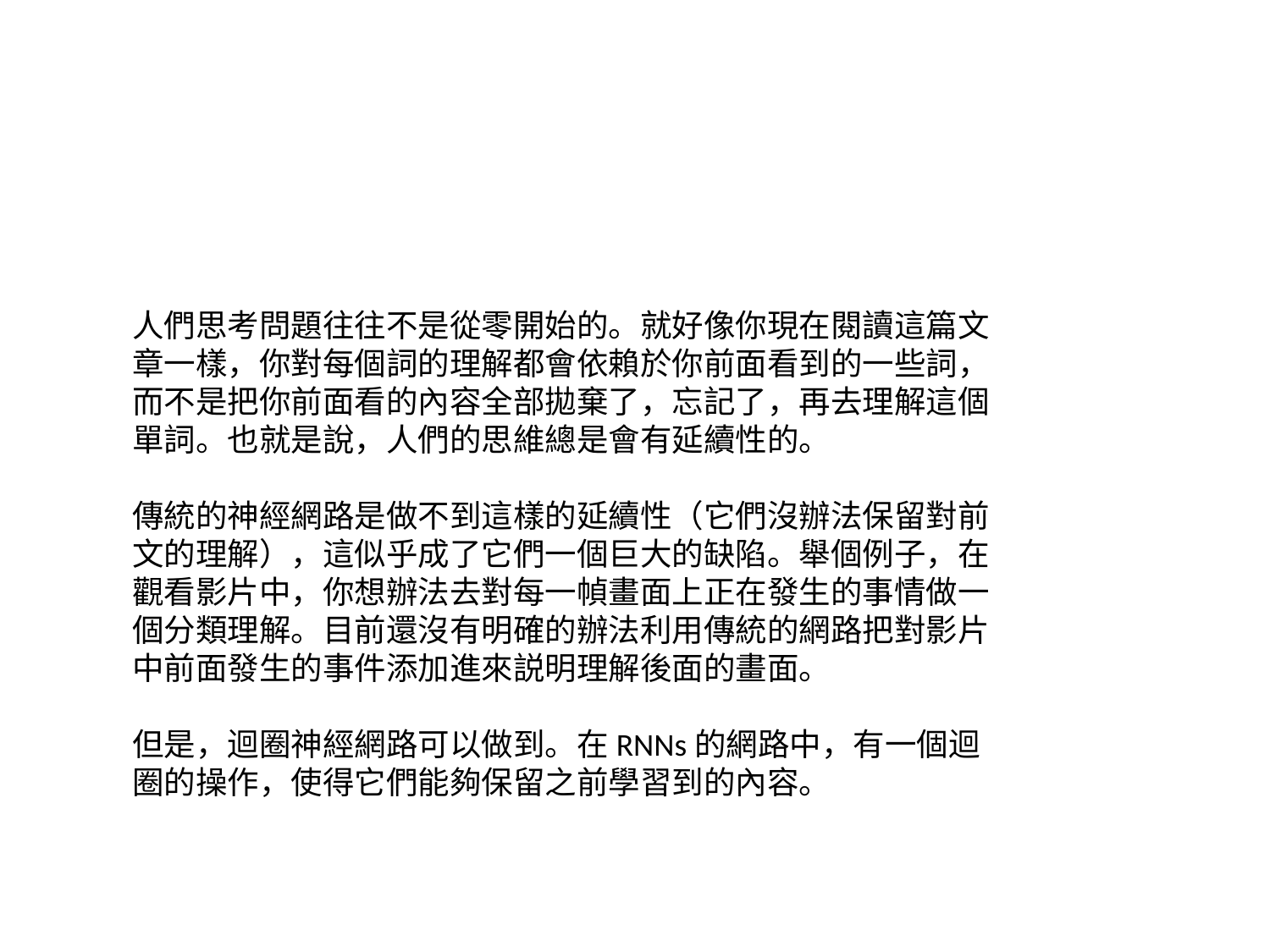

人們思考問題往往不是從零開始的。就好像你現在閱讀這篇文章一樣，你對每個詞的理解都會依賴於你前面看到的一些詞，而不是把你前面看的內容全部拋棄了，忘記了，再去理解這個單詞。也就是說，人們的思維總是會有延續性的。

傳統的神經網路是做不到這樣的延續性（它們沒辦法保留對前文的理解），這似乎成了它們一個巨大的缺陷。舉個例子，在觀看影片中，你想辦法去對每一幀畫面上正在發生的事情做一個分類理解。目前還沒有明確的辦法利用傳統的網路把對影片中前面發生的事件添加進來説明理解後面的畫面。

但是，迴圈神經網路可以做到。在RNNs的網路中，有一個迴圈的操作，使得它們能夠保留之前學習到的內容。